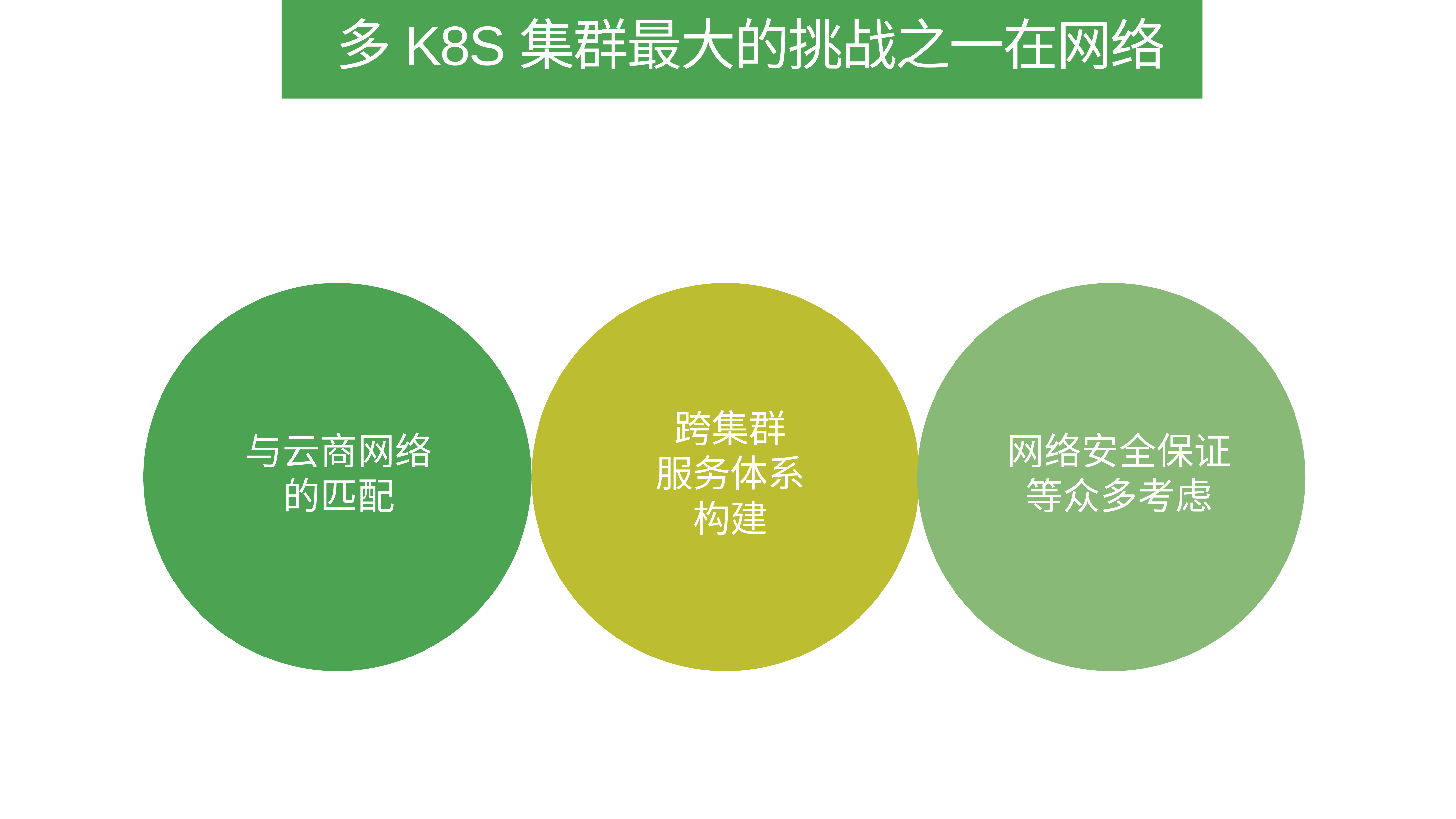

多K8S集群最大的挑战之一在网络

跨集群
服务体系
构建
与云商网络
的匹配
网络安全保证
等众多考虑